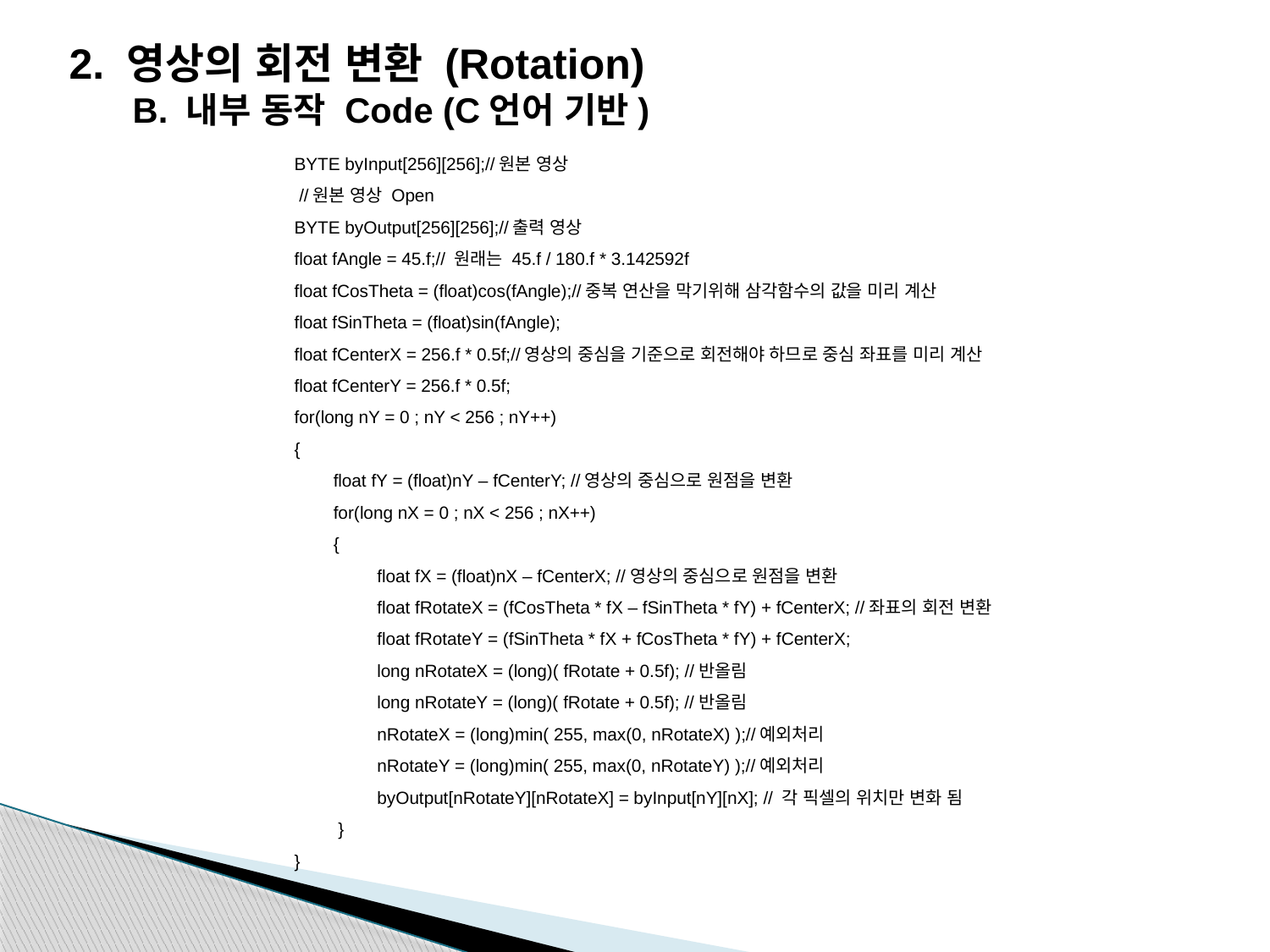

2. 영상의 회전 변환 (Rotation)
B. 내부 동작 Code (C언어 기반)
BYTE byInput[256][256];//원본 영상
 //원본 영상 Open
BYTE byOutput[256][256];//출력 영상
float fAngle = 45.f;// 원래는 45.f / 180.f * 3.142592f
float fCosTheta = (float)cos(fAngle);//중복 연산을 막기위해 삼각함수의 값을 미리 계산
float fSinTheta = (float)sin(fAngle);
float fCenterX = 256.f * 0.5f;//영상의 중심을 기준으로 회전해야 하므로 중심 좌표를 미리 계산
float fCenterY = 256.f * 0.5f;
for(long nY = 0 ; nY < 256 ; nY++)
{
        float fY = (float)nY – fCenterY; //영상의 중심으로 원점을 변환
        for(long nX = 0 ; nX < 256 ; nX++)
        {
                 float fX = (float)nX – fCenterX; //영상의 중심으로 원점을 변환
                 float fRotateX = (fCosTheta * fX – fSinTheta * fY) + fCenterX; //좌표의 회전 변환
                 float fRotateY = (fSinTheta * fX + fCosTheta * fY) + fCenterX;
                 long nRotateX = (long)( fRotate + 0.5f); //반올림
                 long nRotateY = (long)( fRotate + 0.5f); //반올림
                 nRotateX = (long)min( 255, max(0, nRotateX) );//예외처리
                 nRotateY = (long)min( 255, max(0, nRotateY) );//예외처리
                 byOutput[nRotateY][nRotateX] = byInput[nY][nX]; // 각 픽셀의 위치만 변화 됨
         }
}